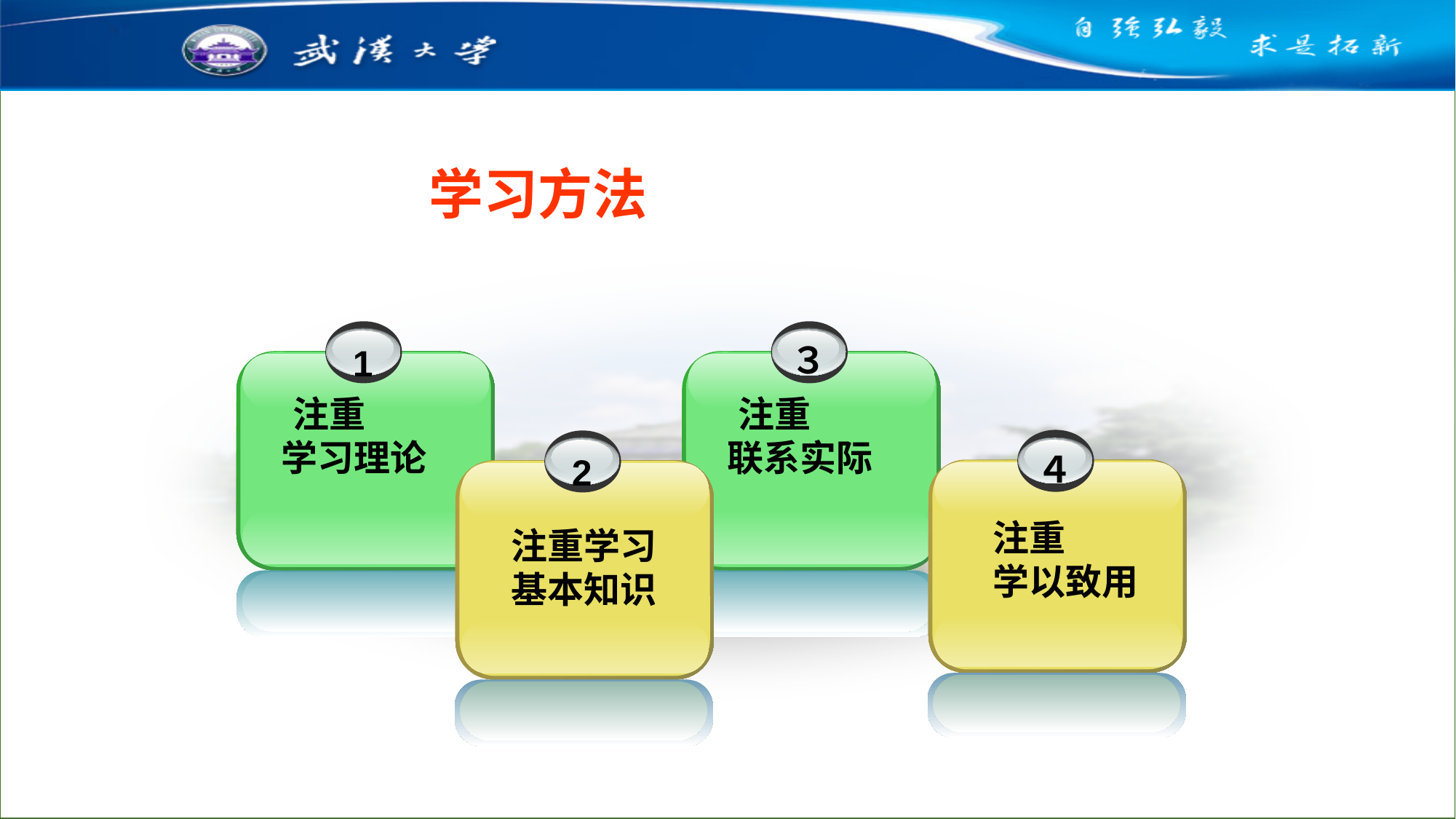

#
学习方法

1

　注重
  学习理论

３

　注重
  联系实际

４

注重
学以致用

2

注重学习
基本知识